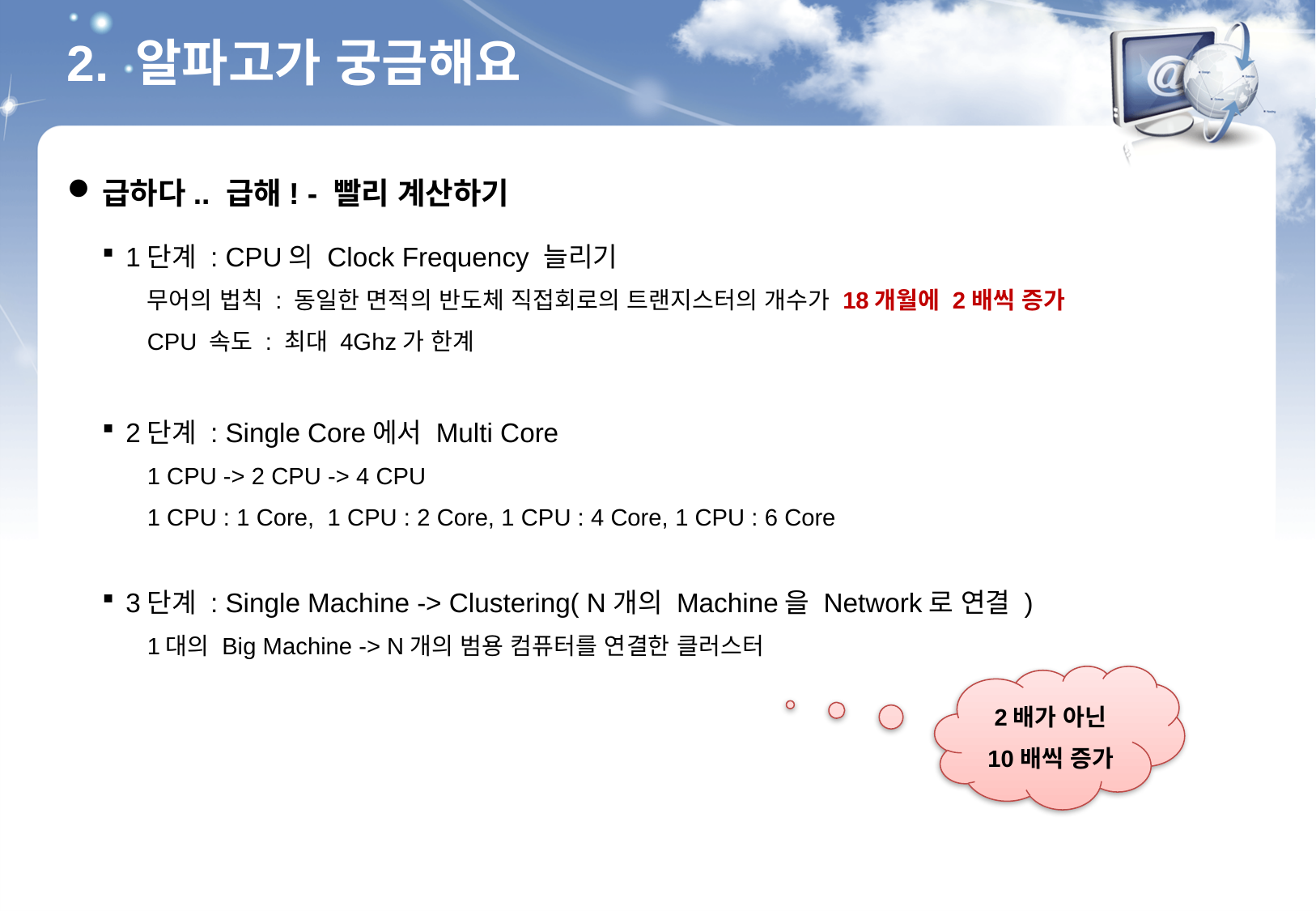

2. 알파고가 궁금해요
급하다.. 급해! - 빨리 계산하기
1단계 : CPU의 Clock Frequency 늘리기
무어의 법칙 : 동일한 면적의 반도체 직접회로의 트랜지스터의 개수가 18개월에 2배씩 증가
CPU 속도 : 최대 4Ghz가 한계

2단계 : Single Core에서 Multi Core
1 CPU -> 2 CPU -> 4 CPU
1 CPU : 1 Core,  1 CPU : 2 Core, 1 CPU : 4 Core, 1 CPU : 6 Core

3단계 : Single Machine -> Clustering( N개의 Machine을 Network로 연결 )
1대의 Big Machine -> N개의 범용 컴퓨터를 연결한 클러스터
2배가 아닌
10배씩 증가